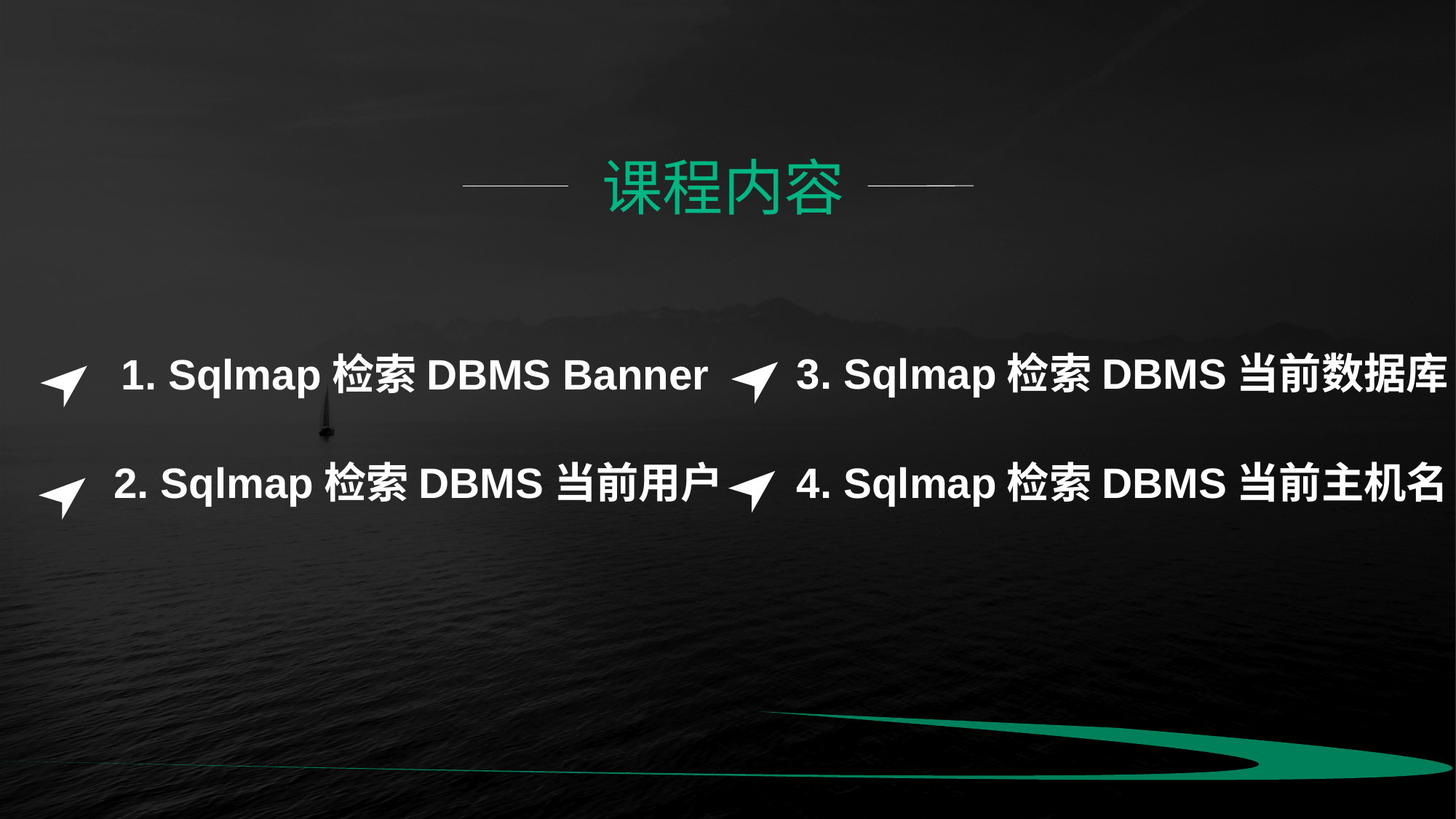

课程内容
3. Sqlmap检索DBMS当前数据库

4. Sqlmap检索DBMS当前主机名

1. Sqlmap检索DBMS Banner

2. Sqlmap检索DBMS当前用户